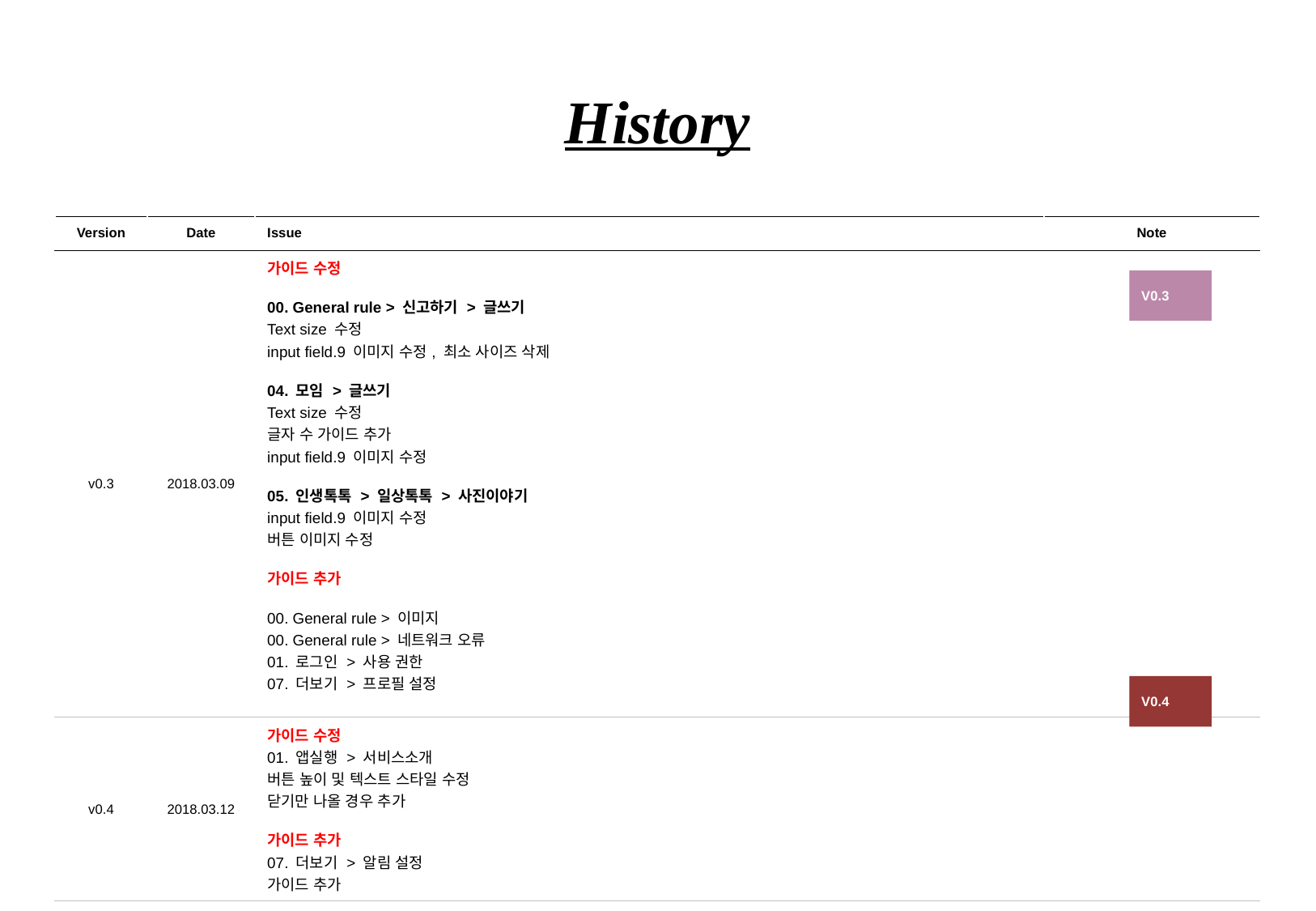

History
| Version | Date | Issue | Note |
| --- | --- | --- | --- |
| v0.3 | 2018.03.09 | 가이드 수정 00. General rule > 신고하기 > 글쓰기 Text size 수정 input field.9 이미지 수정, 최소 사이즈 삭제 04. 모임 > 글쓰기 Text size 수정 글자 수 가이드 추가 input field.9 이미지 수정 05. 인생톡톡 > 일상톡톡 > 사진이야기 input field.9 이미지 수정 버튼 이미지 수정 가이드 추가 00. General rule > 이미지 00. General rule > 네트워크 오류 01. 로그인 > 사용 권한 07. 더보기 > 프로필 설정 |  |
| v0.4 | 2018.03.12 | 가이드 수정 01. 앱실행 > 서비스소개 버튼 높이 및 텍스트 스타일 수정 닫기만 나올 경우 추가 가이드 추가 07. 더보기 > 알림 설정 가이드 추가 |  |
V0.3
V0.4